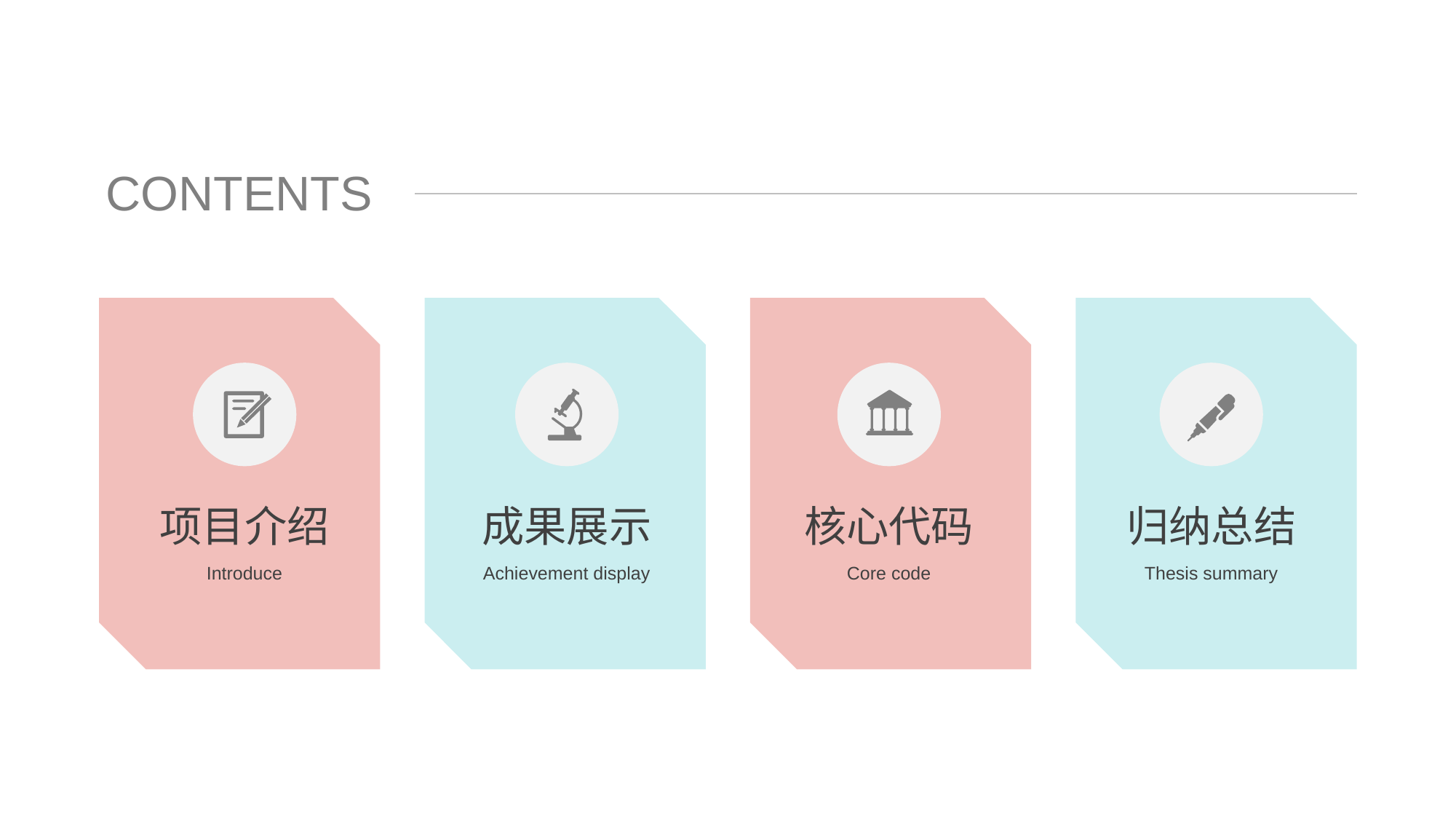

CONTENTS

项目介绍
成果展示
核心代码
归纳总结
Introduce
Achievement display
Core code
Thesis summary